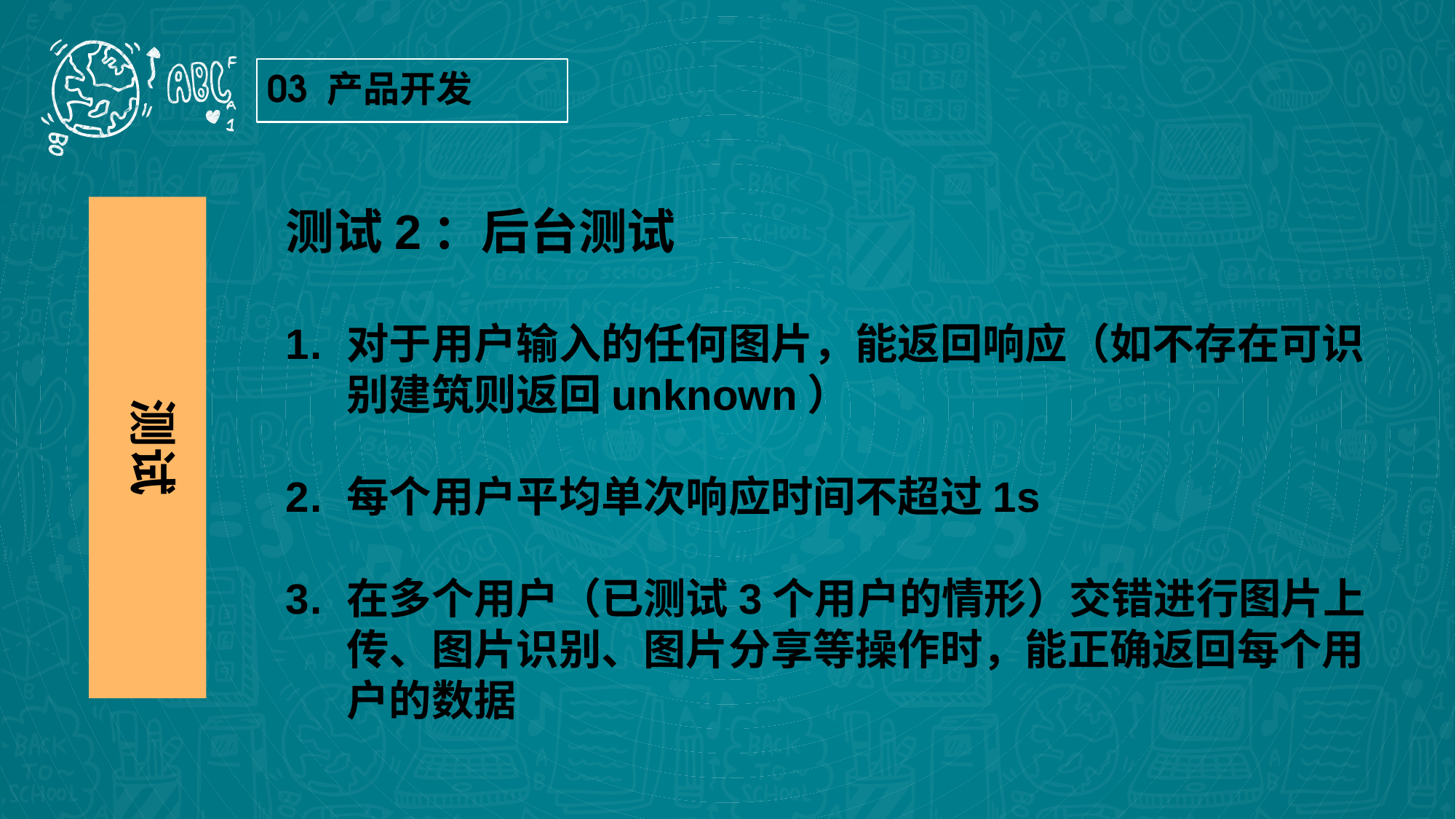

03 产品开发
测试2：后台测试

对于用户输入的任何图片，能返回响应（如不存在可识别建筑则返回unknown）

每个用户平均单次响应时间不超过1s

在多个用户（已测试3个用户的情形）交错进行图片上传、图片识别、图片分享等操作时，能正确返回每个用户的数据

测试